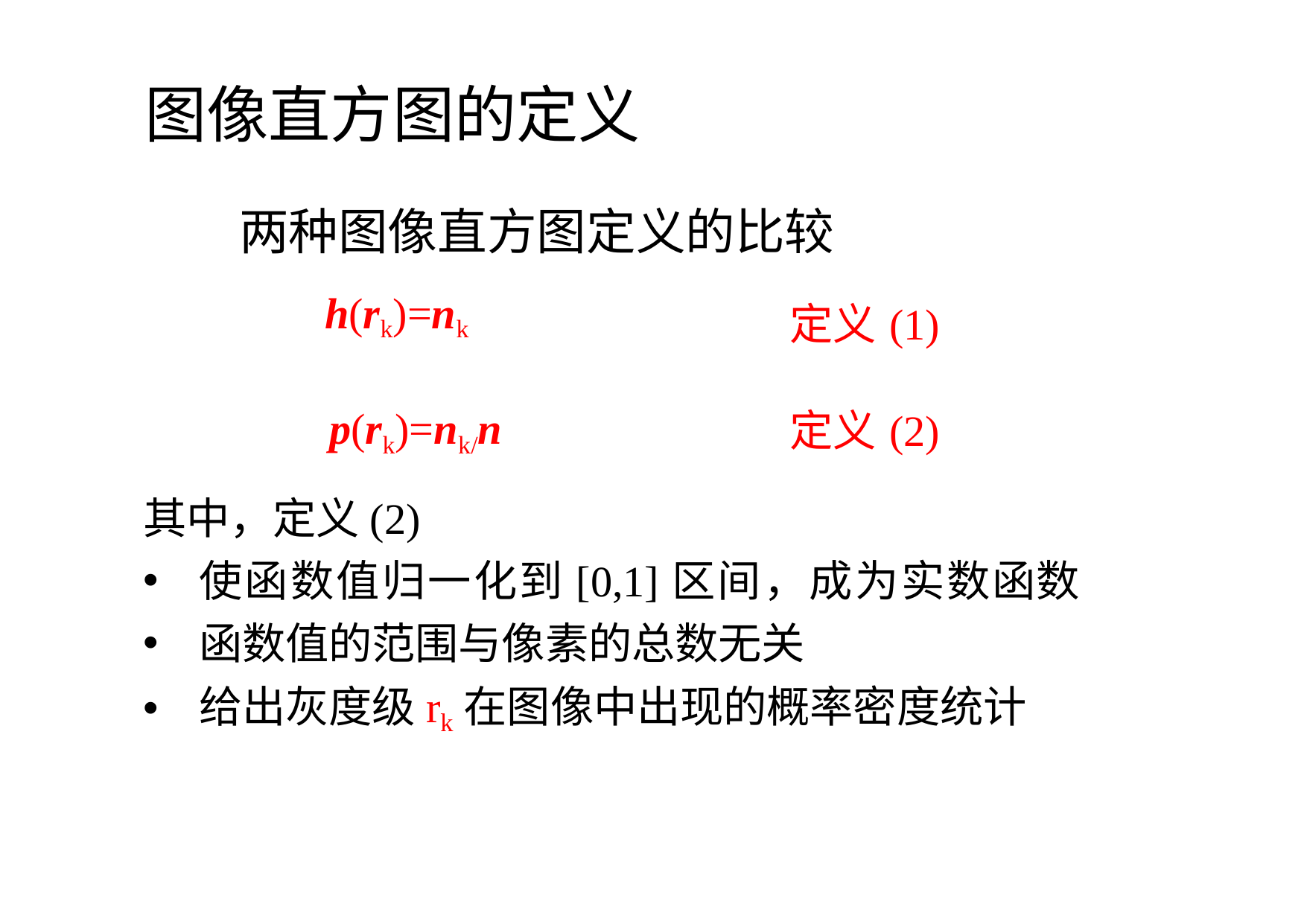

# 图像直方图的定义
	两种图像直方图定义的比较
| h(rk)=nk |  | 定义(1) |
| --- | --- | --- |
| p(rk)=nk/n |  | 定义(2) |
其中，定义(2)
使函数值归一化到[0,1]区间，成为实数函数
函数值的范围与像素的总数无关
给出灰度级rk在图像中出现的概率密度统计